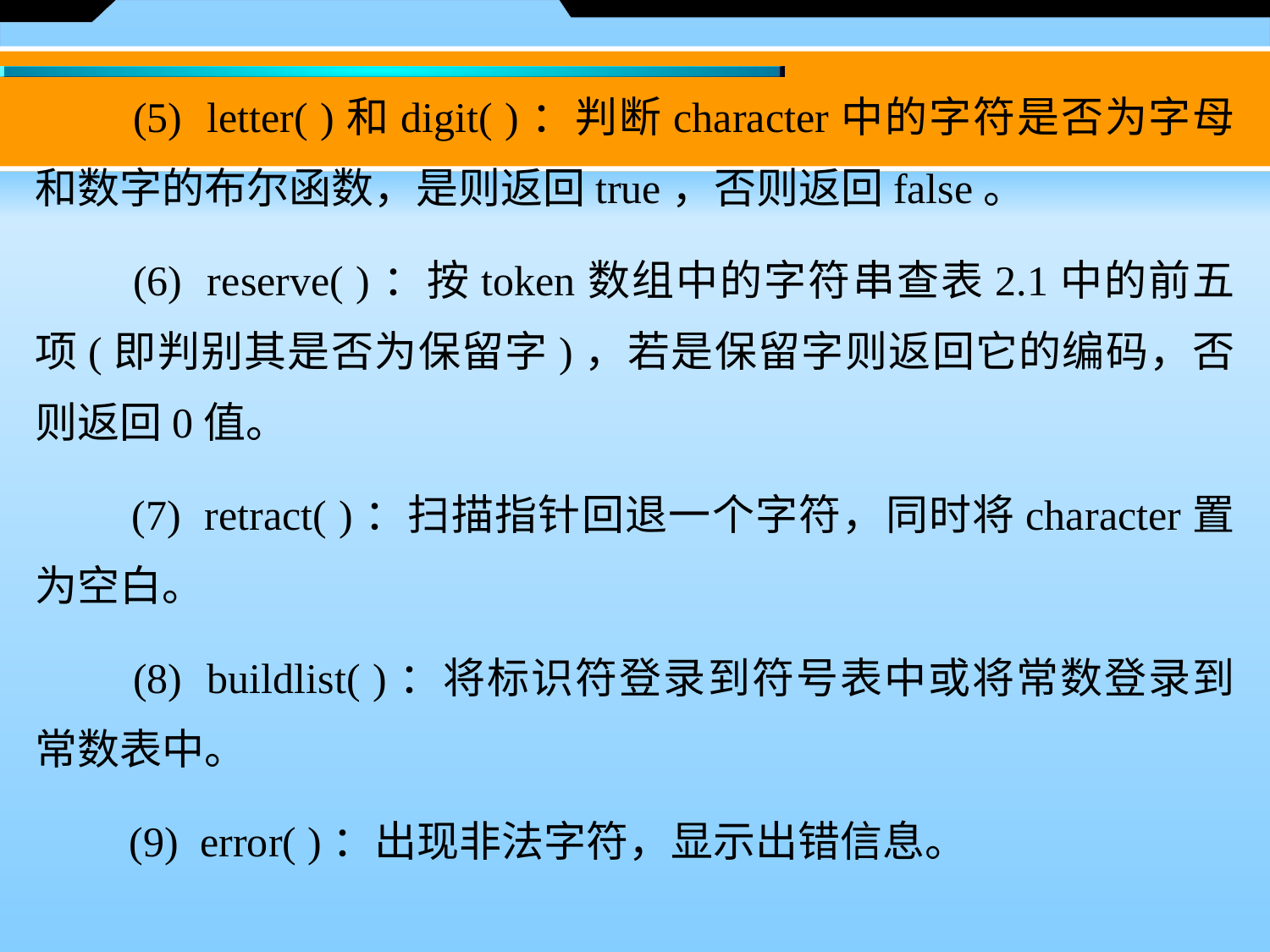

(5)  letter( )和digit( )：判断character中的字符是否为字母和数字的布尔函数，是则返回true，否则返回false。
　　(6)  reserve( )：按token数组中的字符串查表2.1中的前五项(即判别其是否为保留字)，若是保留字则返回它的编码，否则返回0值。
　　(7)  retract( )：扫描指针回退一个字符，同时将character置为空白。
　　(8)  buildlist( )：将标识符登录到符号表中或将常数登录到常数表中。
　　(9)  error( )：出现非法字符，显示出错信息。